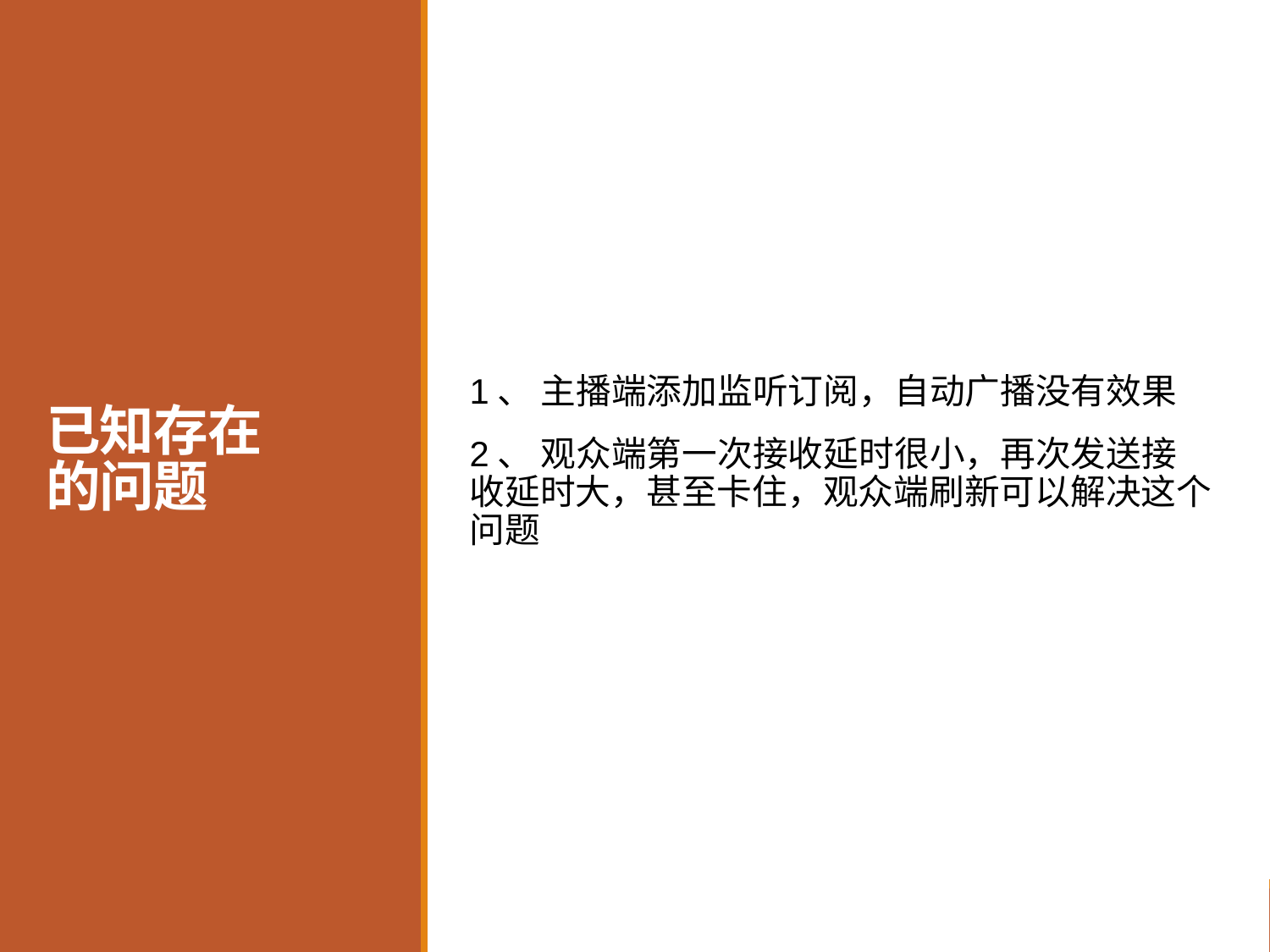

1、 主播端添加监听订阅，自动广播没有效果
2、 观众端第一次接收延时很小，再次发送接收延时大，甚至卡住，观众端刷新可以解决这个问题
# 已知存在的问题